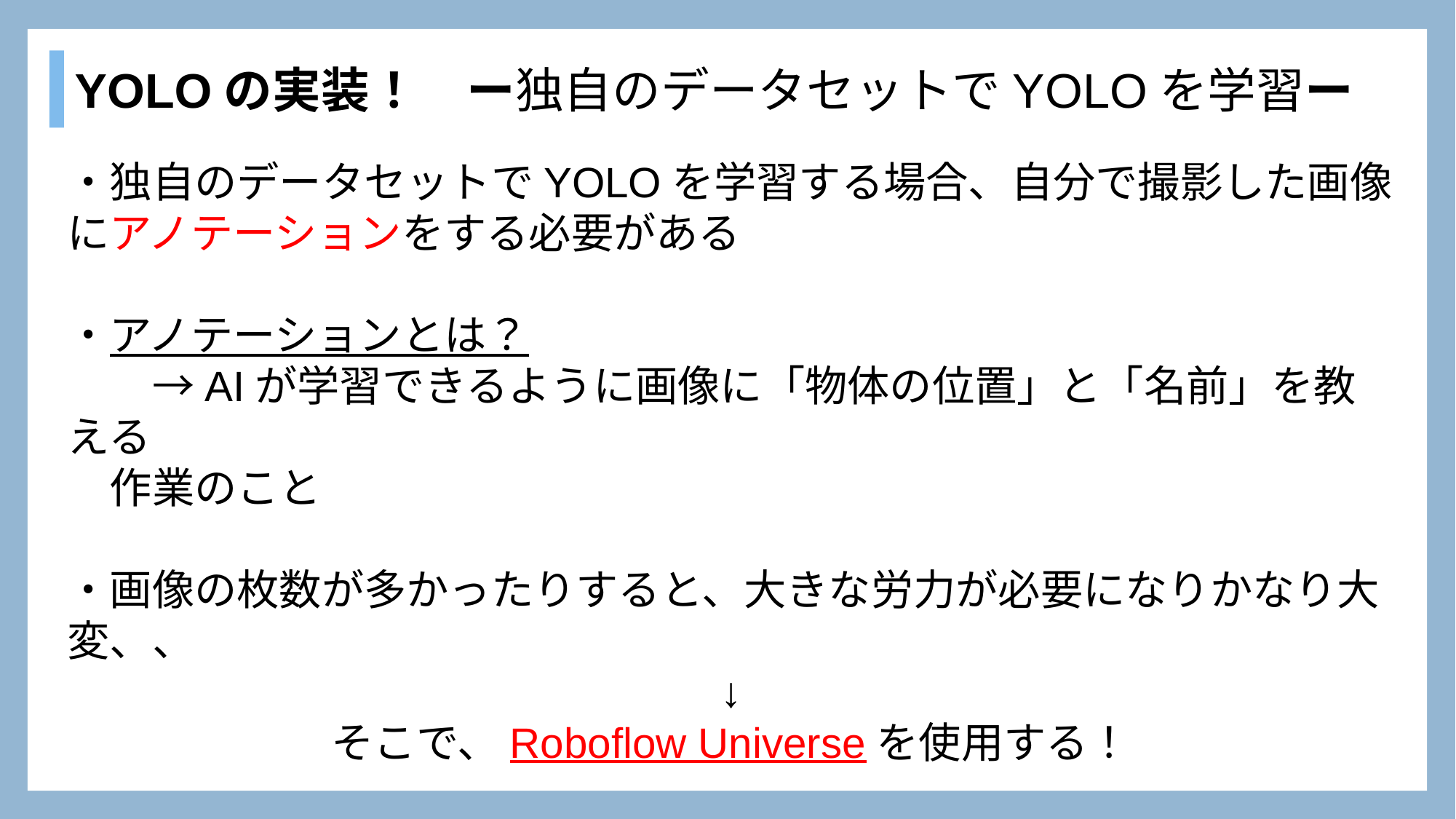

YOLOの実装！　ー独自のデータセットでYOLOを学習ー
・独自のデータセットでYOLOを学習する場合、自分で撮影した画像にアノテーションをする必要がある

・アノテーションとは？
　　→AIが学習できるように画像に「物体の位置」と「名前」を教える
　作業のこと

・画像の枚数が多かったりすると、大きな労力が必要になりかなり大変、、
↓
そこで、Roboflow Universeを使用する！